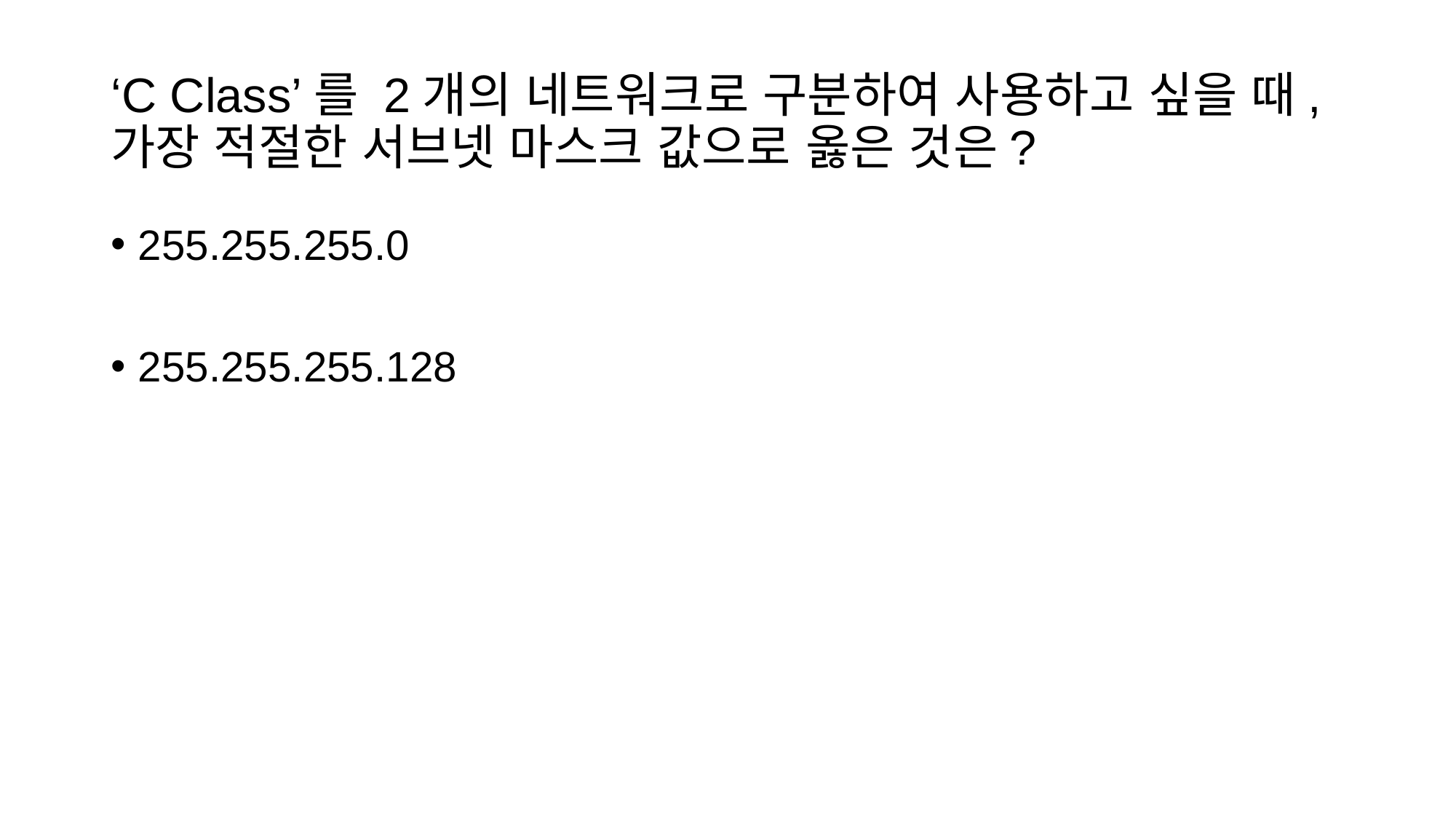

# ‘C Class’를 2개의 네트워크로 구분하여 사용하고 싶을 때, 가장 적절한 서브넷 마스크 값으로 옳은 것은?
255.255.255.0

255.255.255.128